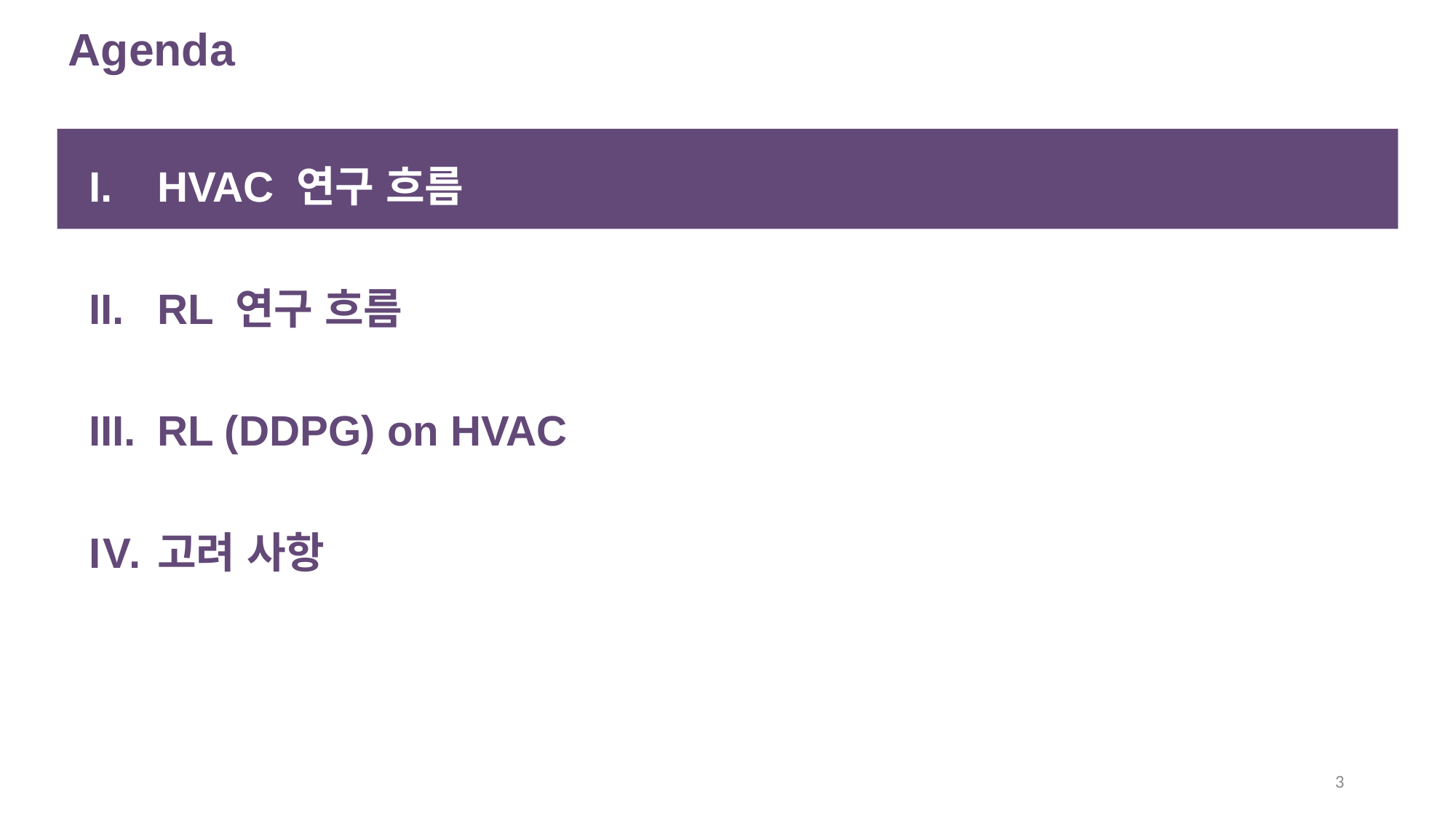

Agenda

HVAC 연구 흐름
RL 연구 흐름
RL (DDPG) on HVAC
고려 사항

3